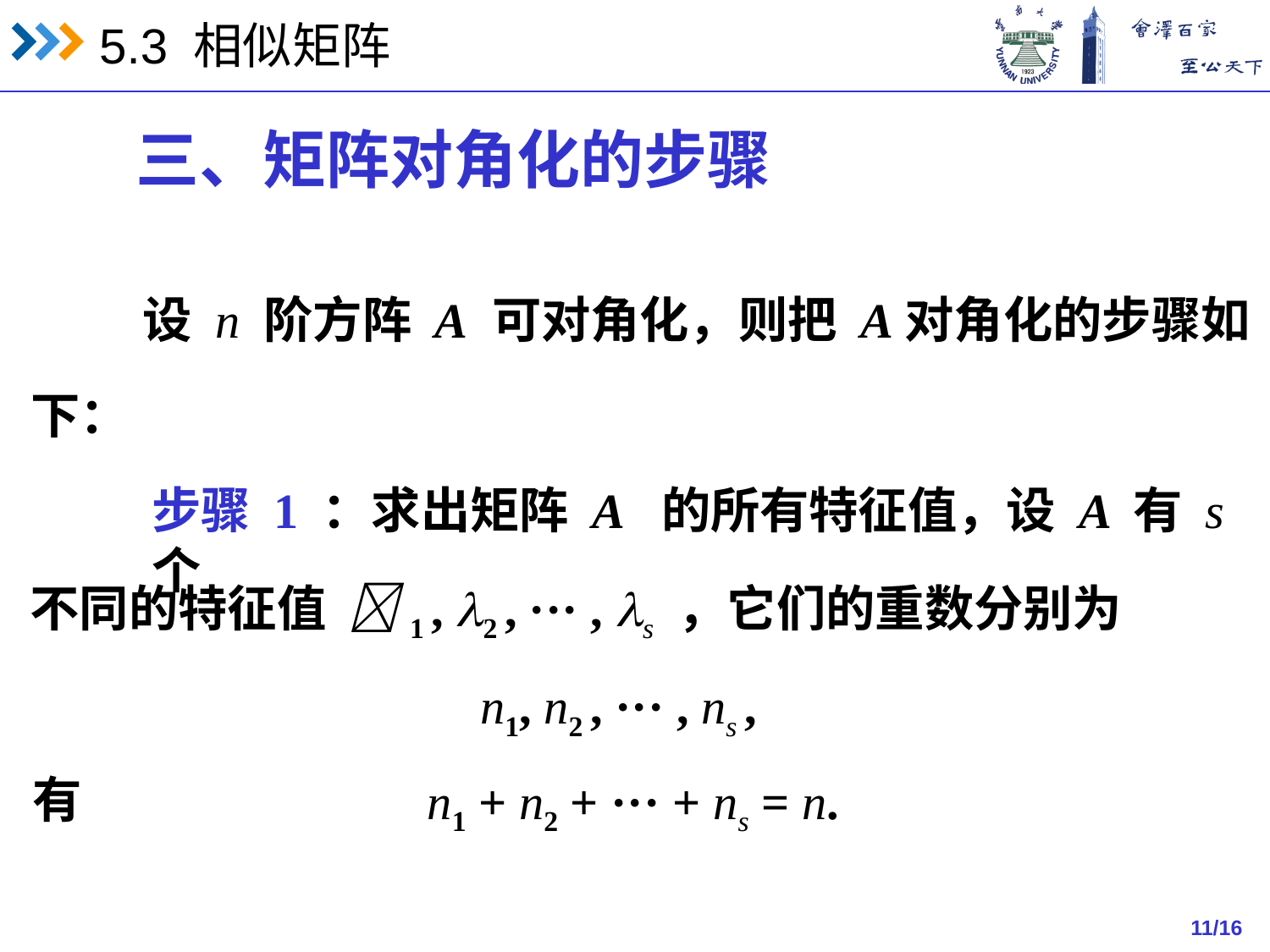

三、矩阵对角化的步骤
设 n 阶方阵 A 可对角化，则把 A对角化的步骤如
下：
步骤 1 ：求出矩阵 A  的所有特征值，设 A 有 s  个
不同的特征值  λ1 , λ2 , ··· , λs ，它们的重数分别为
n1, n2 , ··· , ns ,
有
n1 + n2 + ··· + ns = n.